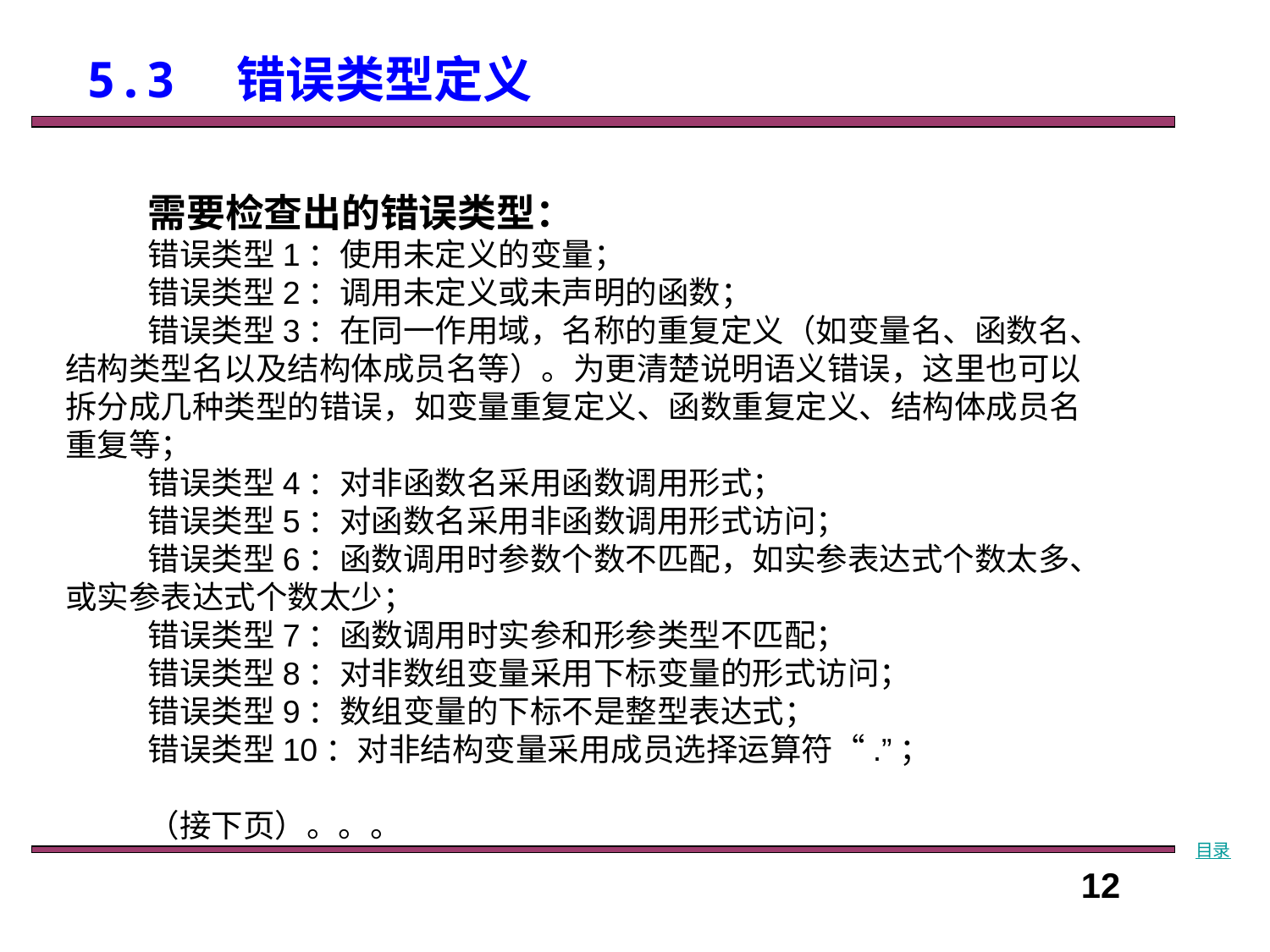

# 5.3　错误类型定义
需要检查出的错误类型：
错误类型1：使用未定义的变量；
错误类型2：调用未定义或未声明的函数；
错误类型3：在同一作用域，名称的重复定义（如变量名、函数名、结构类型名以及结构体成员名等）。为更清楚说明语义错误，这里也可以拆分成几种类型的错误，如变量重复定义、函数重复定义、结构体成员名重复等；
错误类型4：对非函数名采用函数调用形式；
错误类型5：对函数名采用非函数调用形式访问；
错误类型6：函数调用时参数个数不匹配，如实参表达式个数太多、或实参表达式个数太少；
错误类型7：函数调用时实参和形参类型不匹配；
错误类型8：对非数组变量采用下标变量的形式访问；
错误类型9：数组变量的下标不是整型表达式；
错误类型10：对非结构变量采用成员选择运算符“.”；

（接下页）。。。
目录
12